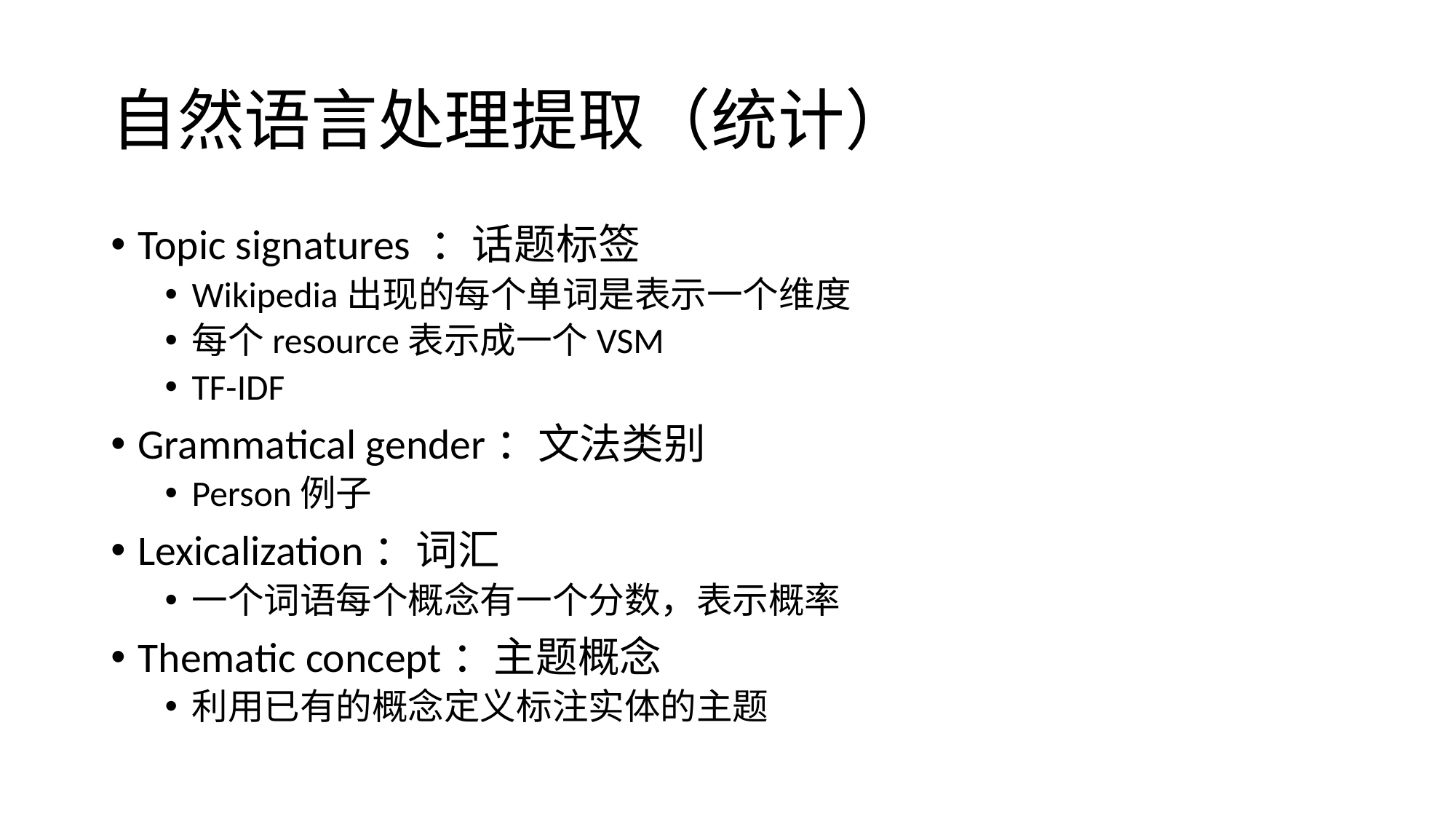

# 自然语言处理提取（统计）
Topic signatures ：话题标签
Wikipedia出现的每个单词是表示一个维度
每个resource表示成一个VSM
TF-IDF
Grammatical gender：文法类别
Person例子
Lexicalization：词汇
一个词语每个概念有一个分数，表示概率
Thematic concept：主题概念
利用已有的概念定义标注实体的主题